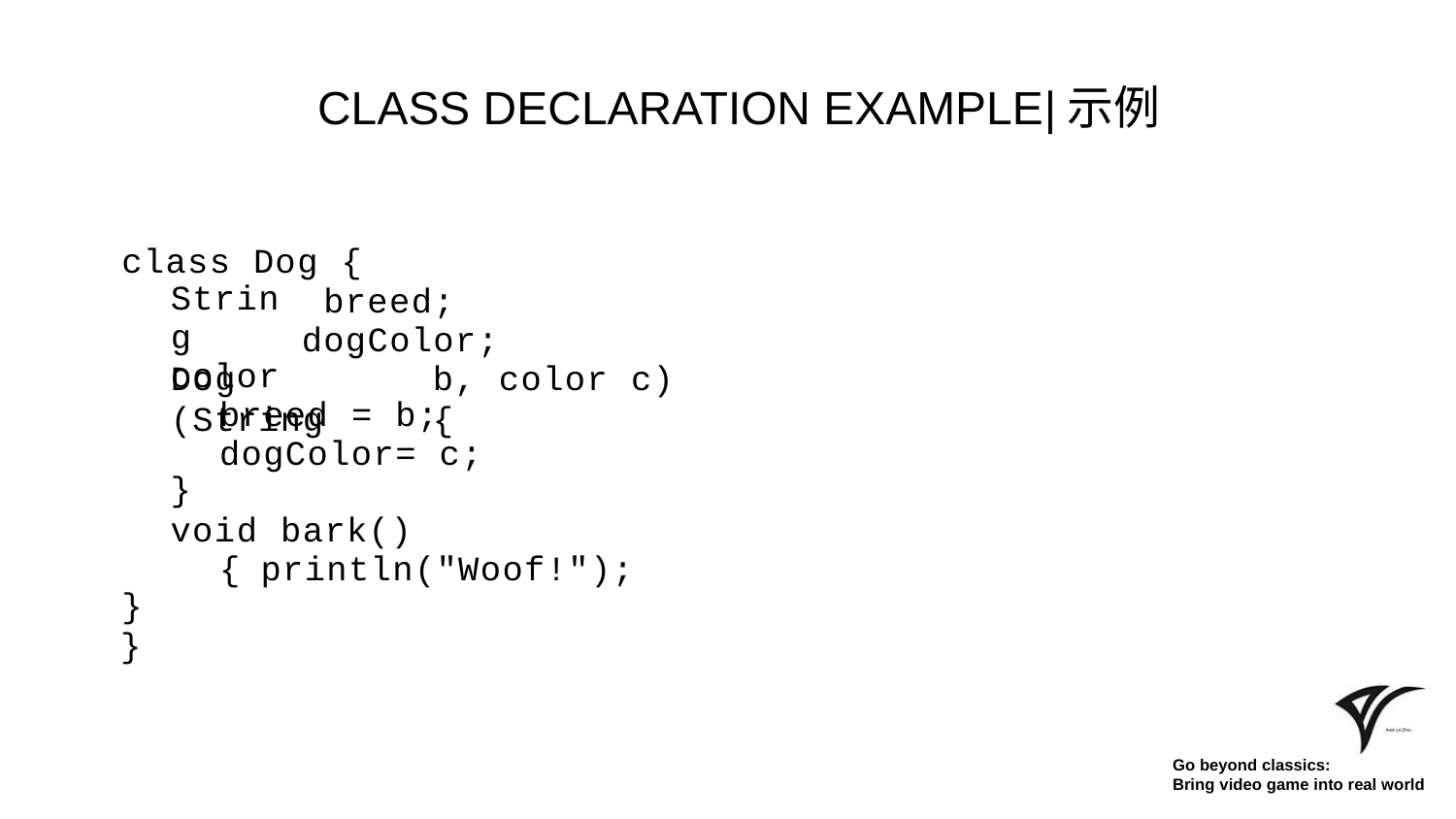

# CLASS DECLARATION EXAMPLE|示例
class Dog {
breed;
String color
dogColor;
Dog (String
b, color c) {
breed = b; dogColor= c;
}
void bark() { println("Woof!");
}
}